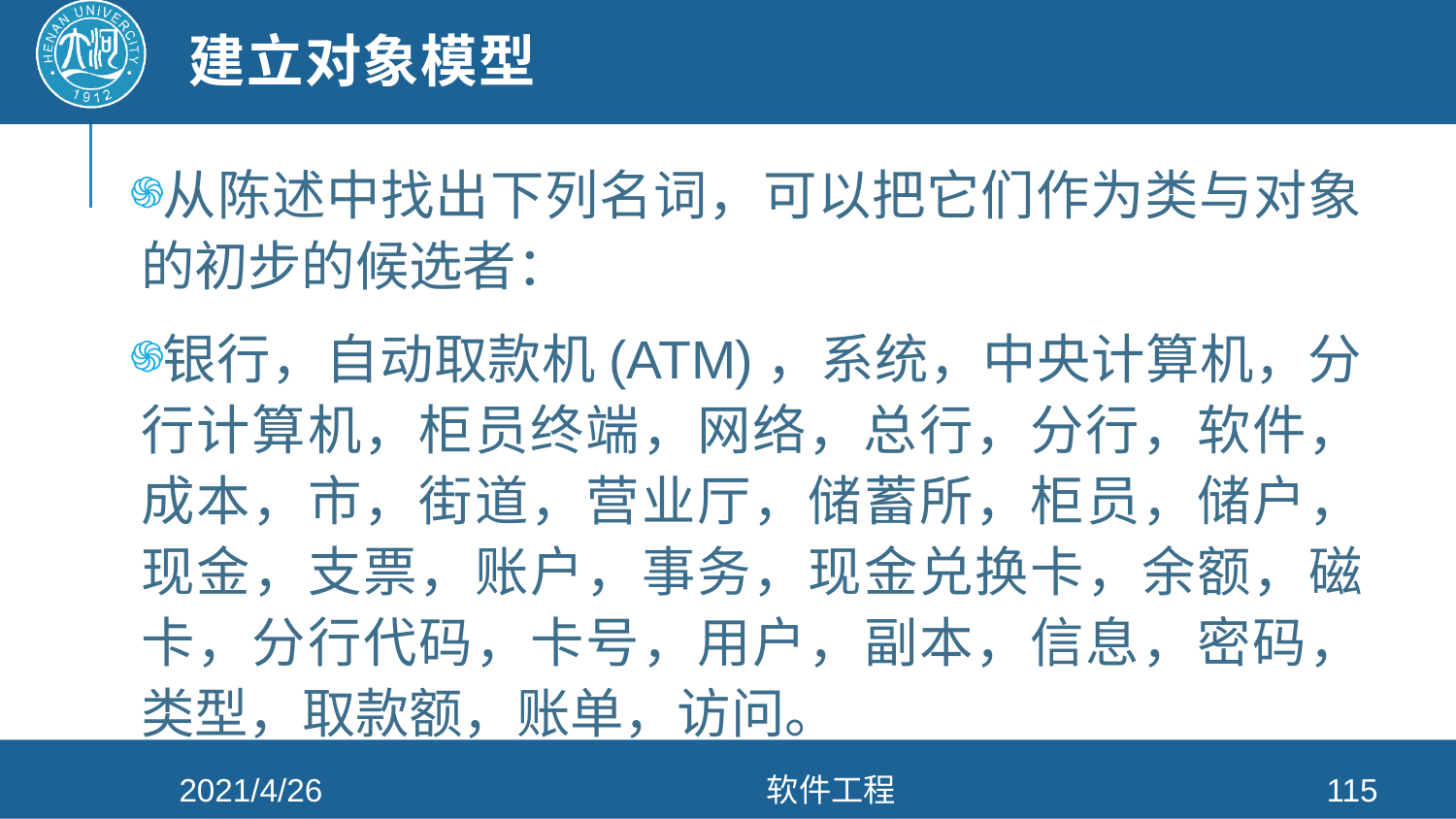

# 建立对象模型
从陈述中找出下列名词，可以把它们作为类与对象的初步的候选者：
银行，自动取款机(ATM)，系统，中央计算机，分行计算机，柜员终端，网络，总行，分行，软件，成本，市，街道，营业厅，储蓄所，柜员，储户，现金，支票，账户，事务，现金兑换卡，余额，磁卡，分行代码，卡号，用户，副本，信息，密码，类型，取款额，账单，访问。
2021/4/26
软件工程
115